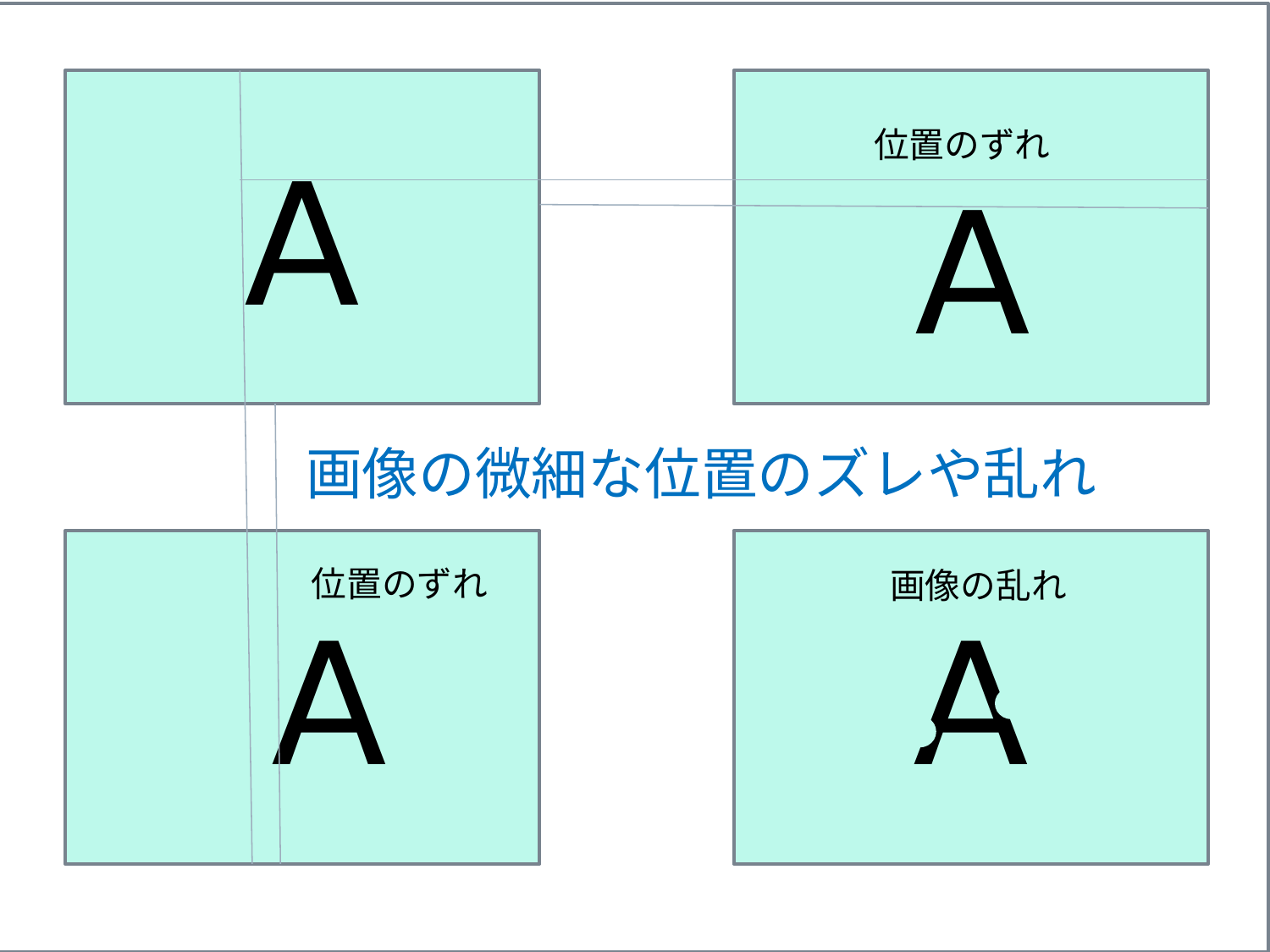

A

位置のずれ
A
画像の微細な位置のズレや乱れ
 A
A
位置のずれ
画像の乱れ